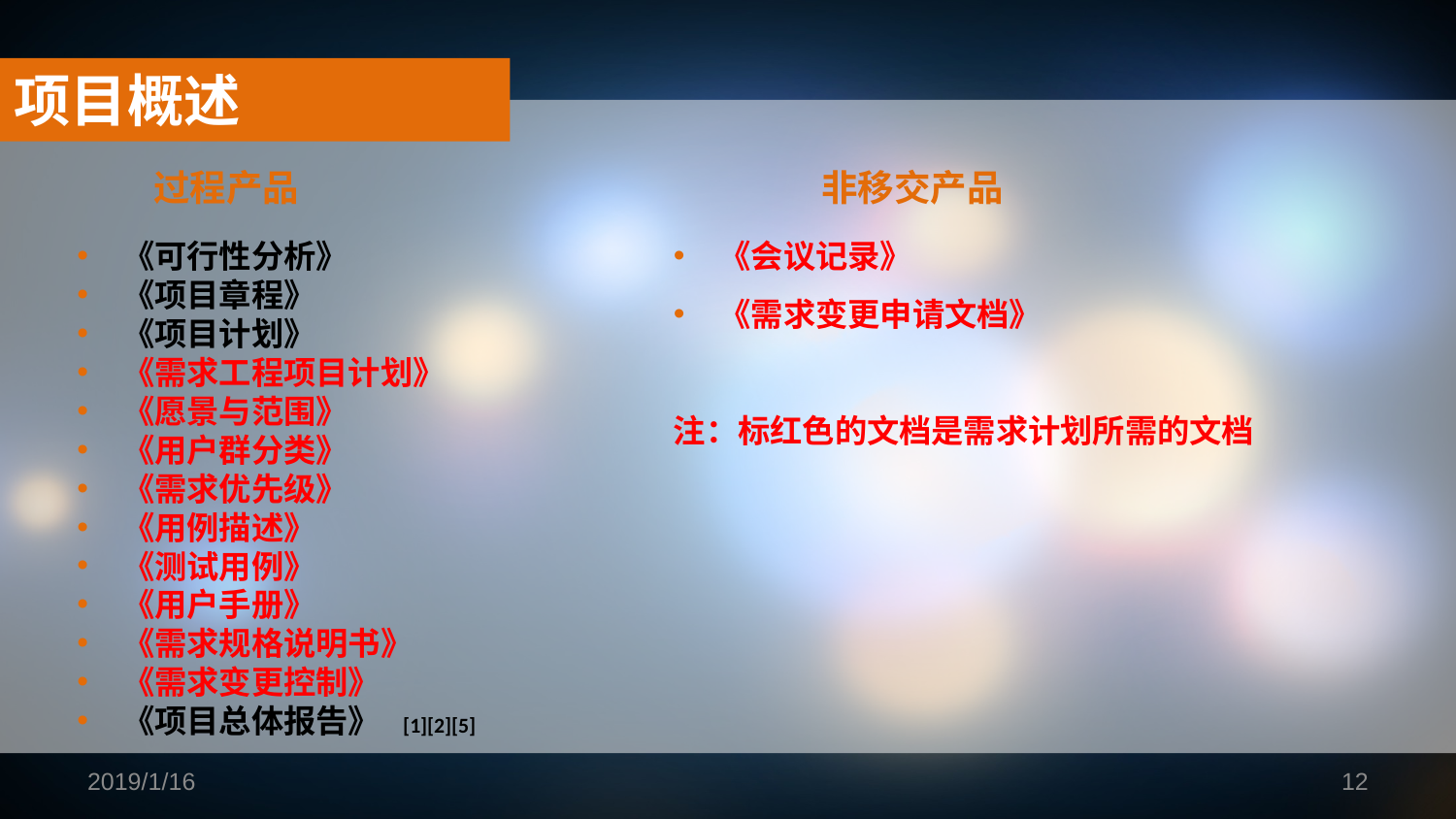

项目概述

过程产品
	非移交产品
《可行性分析》
《项目章程》
《项目计划》
《需求工程项目计划》
《愿景与范围》
《用户群分类》
《需求优先级》
《用例描述》
《测试用例》
《用户手册》
《需求规格说明书》
《需求变更控制》
《项目总体报告》  [1][2][5]
《会议记录》
《需求变更申请文档》

注：标红色的文档是需求计划所需的文档
2019/1/16
12